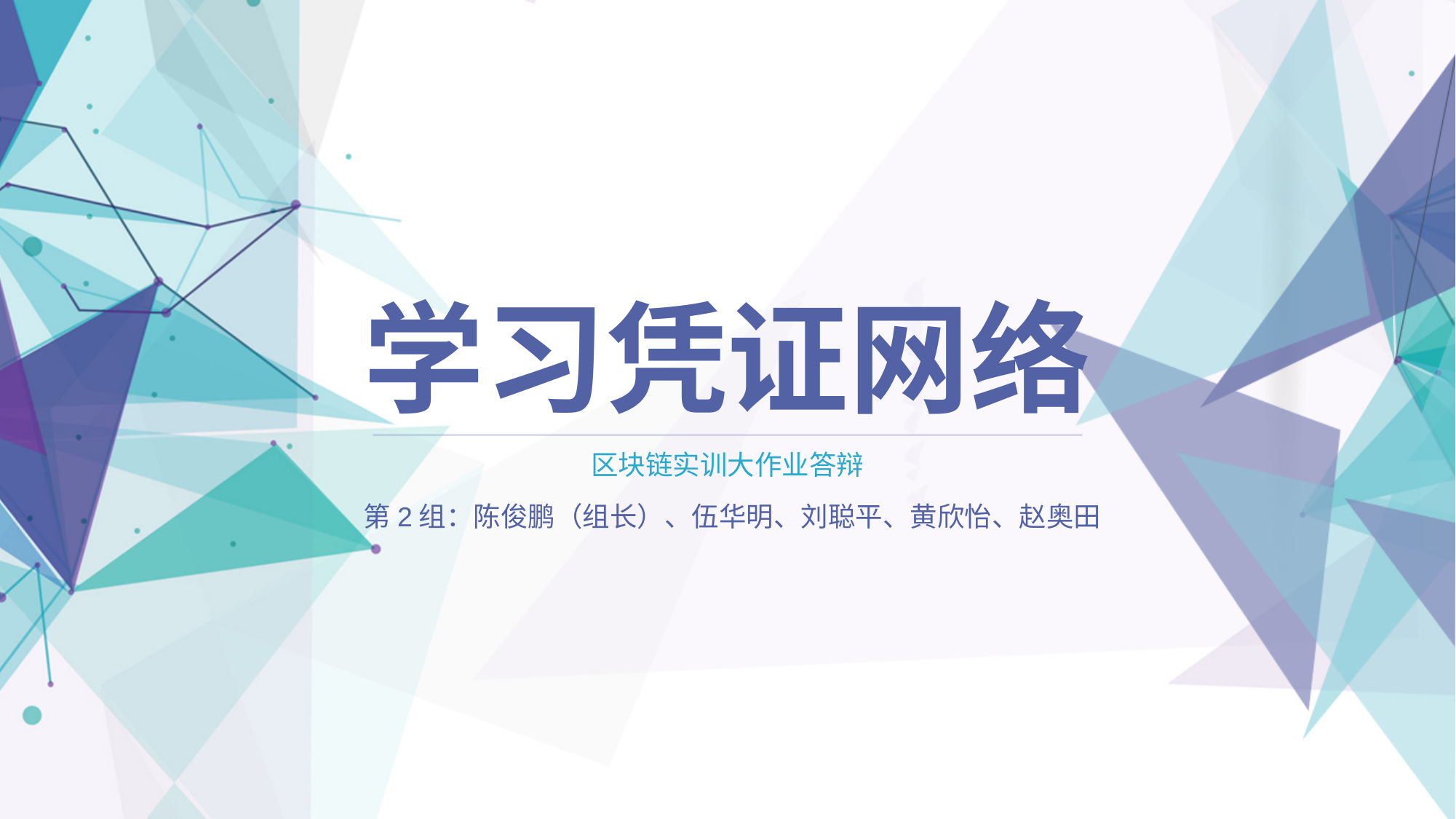

学习凭证网络
区块链实训大作业答辩
第2组：陈俊鹏（组长）、伍华明、刘聪平、黄欣怡、赵奥田